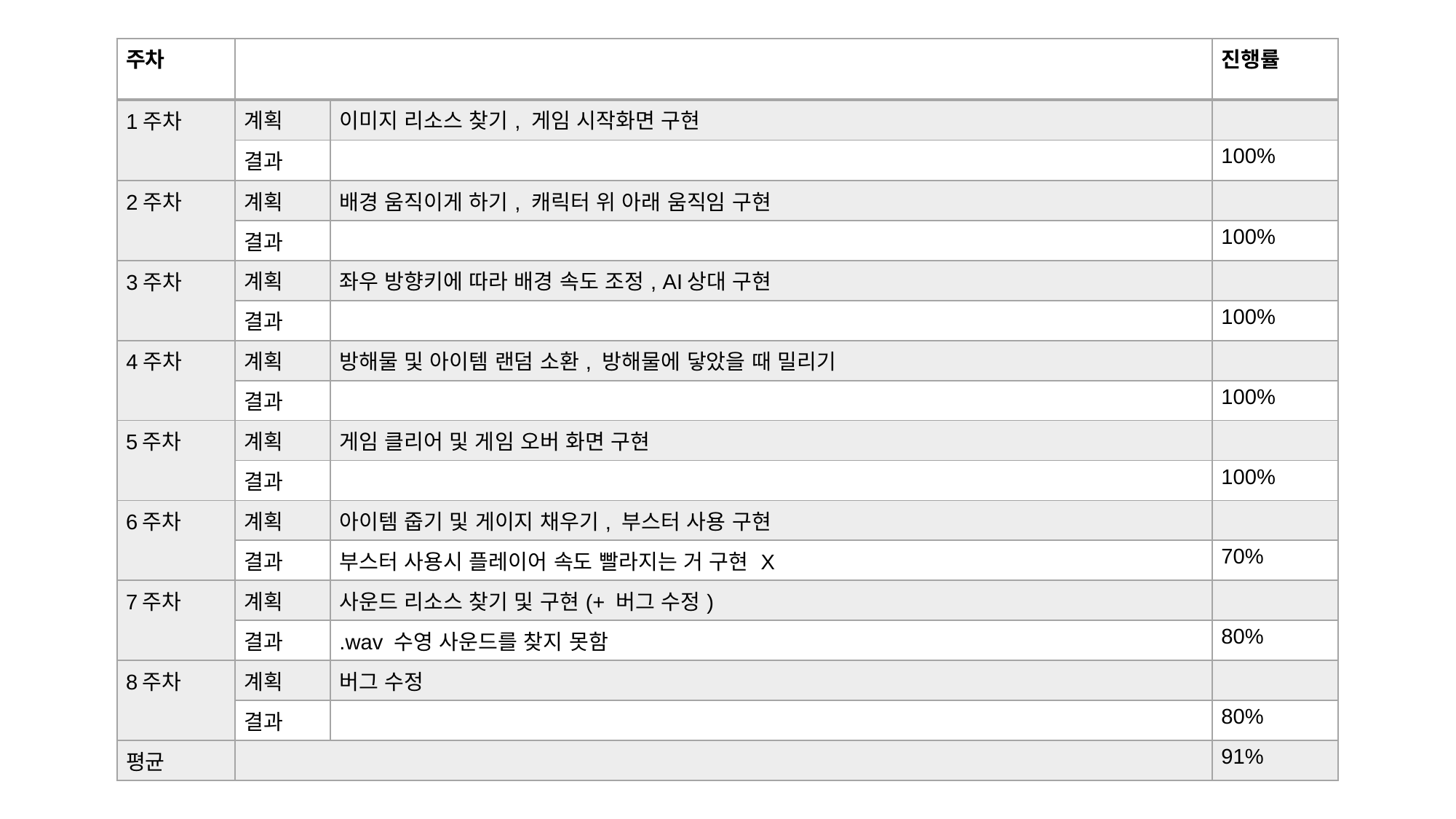

| 주차 |  |  | 진행률 |
| --- | --- | --- | --- |
| 1주차 | 계획 | 이미지 리소스 찾기, 게임 시작화면 구현 |  |
|  | 결과 |  | 100% |
| 2주차 | 계획 | 배경 움직이게 하기, 캐릭터 위 아래 움직임 구현 |  |
|  | 결과 |  | 100% |
| 3주차 | 계획 | 좌우 방향키에 따라 배경 속도 조정, AI상대 구현 |  |
|  | 결과 |  | 100% |
| 4주차 | 계획 | 방해물 및 아이템 랜덤 소환, 방해물에 닿았을 때 밀리기 |  |
|  | 결과 |  | 100% |
| 5주차 | 계획 | 게임 클리어 및 게임 오버 화면 구현 |  |
|  | 결과 |  | 100% |
| 6주차 | 계획 | 아이템 줍기 및 게이지 채우기, 부스터 사용 구현 |  |
|  | 결과 | 부스터 사용시 플레이어 속도 빨라지는 거 구현 X | 70% |
| 7주차 | 계획 | 사운드 리소스 찾기 및 구현(+ 버그 수정) |  |
|  | 결과 | .wav 수영 사운드를 찾지 못함 | 80% |
| 8주차 | 계획 | 버그 수정 |  |
|  | 결과 |  | 80% |
| 평균 |  |  | 91% |